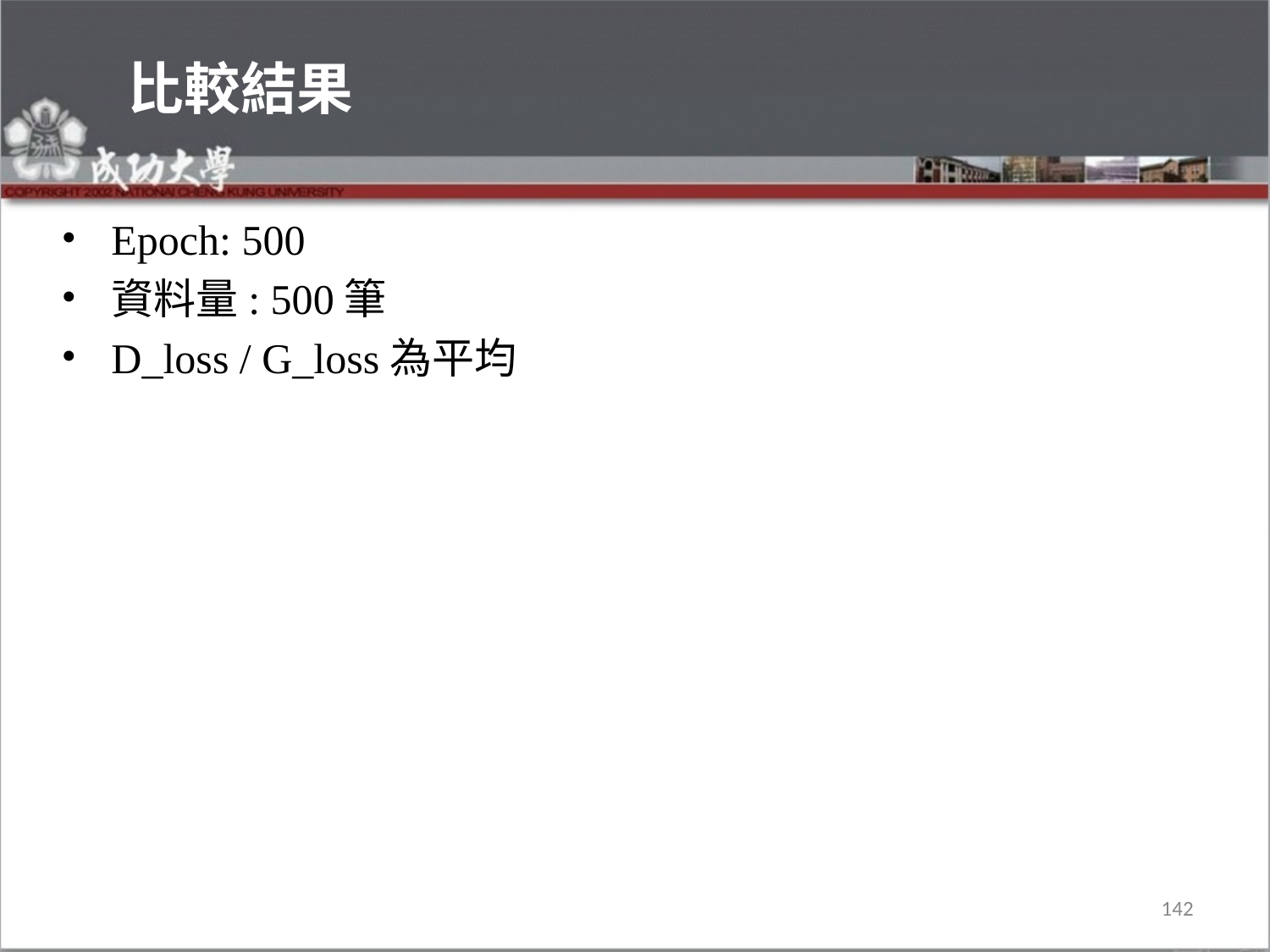

# 比較結果
Epoch: 500
資料量: 500筆
D_loss / G_loss為平均
142